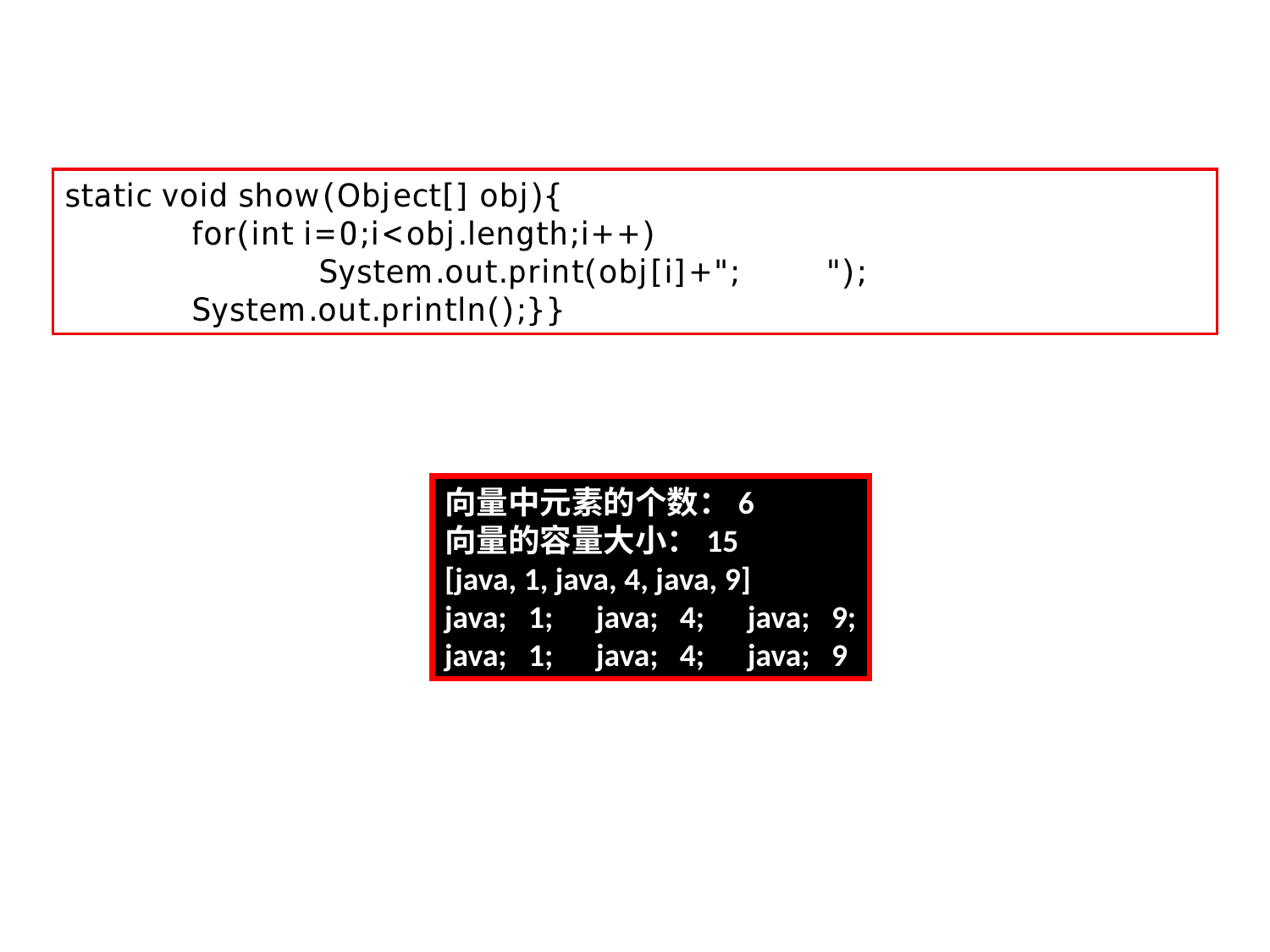

static void show(Object[] obj){
	for(int i=0;i<obj.length;i++)
		System.out.print(obj[i]+"; 	");
	System.out.println();}}
向量中元素的个数：6
向量的容量大小：15
[java, 1, java, 4, java, 9]
java;   1;      java;   4;      java;   9;
java;   1;      java;   4;      java;   9;